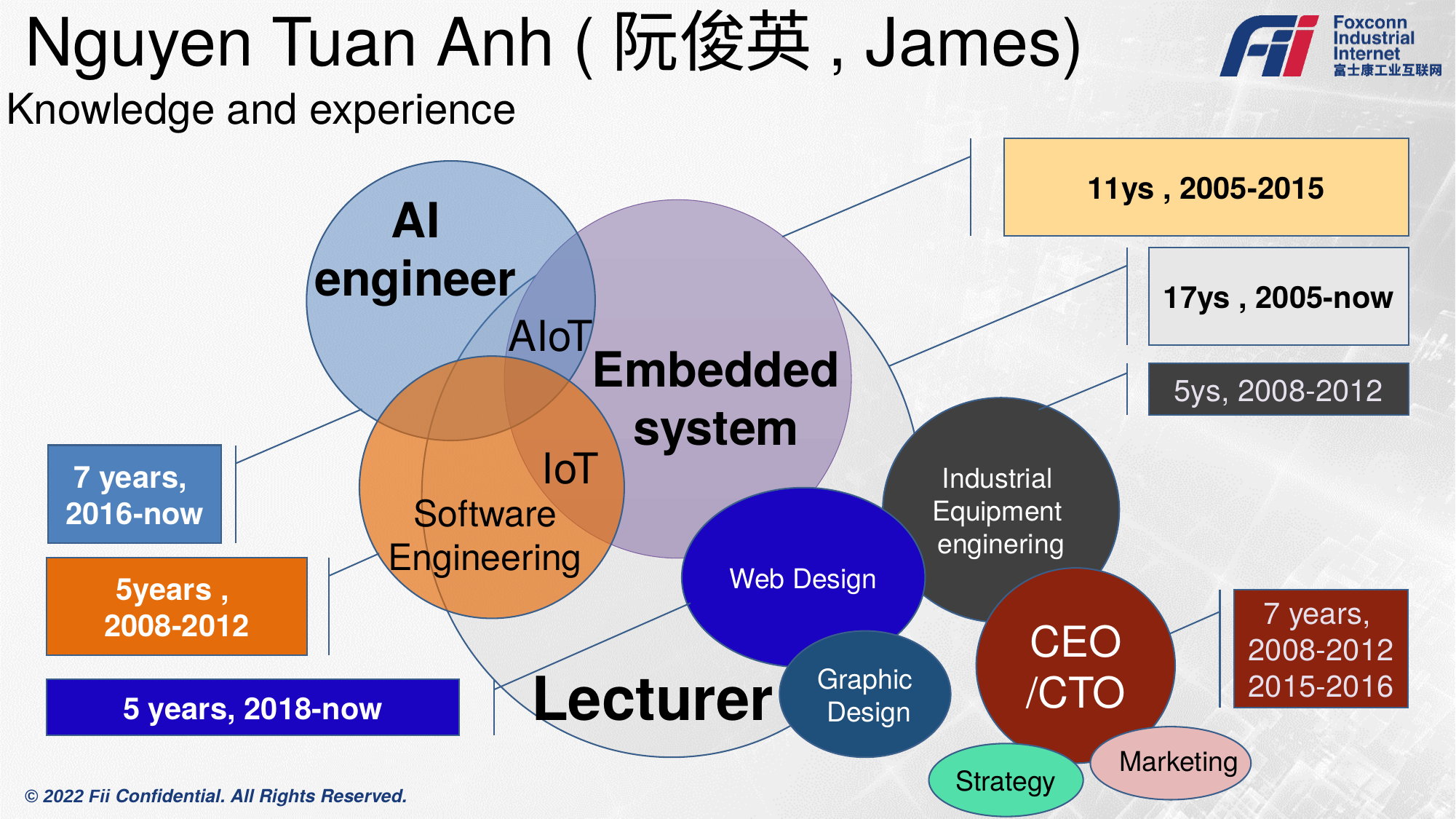

# Nguyen Tuan Anh (阮俊英, James)
Knowledge and experience
11ys , 2005-2015

AI engineer

17ys , 2005-now
AIoT
Embedded system

5ys, 2008-2012
Industrial
Equipment enginering
IoT
7 years,
2016-now
Software
Engineering
Web Design
5years ,
2008-2012
CEO
/CTO
7 years,
2008-2012
2015-2016
Graphic Design
Lecturer
5 years, 2018-now

Marketing
Strategy